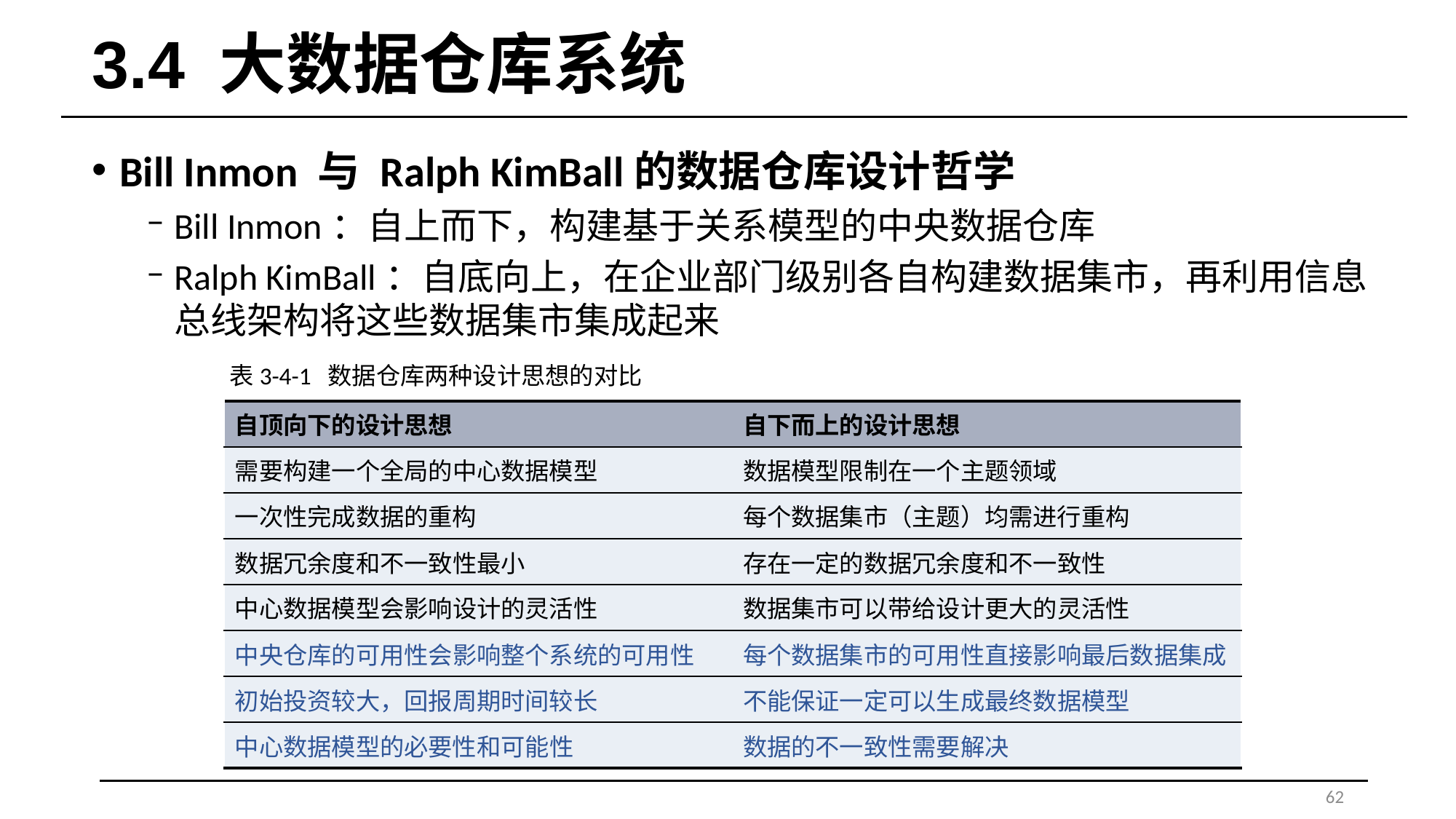

# 3.4 大数据仓库系统
Bill Inmon 与 Ralph KimBall的数据仓库设计哲学
Bill Inmon：自上而下，构建基于关系模型的中央数据仓库
Ralph KimBall：自底向上，在企业部门级别各自构建数据集市，再利用信息总线架构将这些数据集市集成起来
表3-4-1  数据仓库两种设计思想的对比
| 自顶向下的设计思想 | 自下而上的设计思想 |
| --- | --- |
| 需要构建一个全局的中心数据模型 | 数据模型限制在一个主题领域 |
| 一次性完成数据的重构 | 每个数据集市（主题）均需进行重构 |
| 数据冗余度和不一致性最小 | 存在一定的数据冗余度和不一致性 |
| 中心数据模型会影响设计的灵活性 | 数据集市可以带给设计更大的灵活性 |
| 中央仓库的可用性会影响整个系统的可用性 | 每个数据集市的可用性直接影响最后数据集成 |
| 初始投资较大，回报周期时间较长 | 不能保证一定可以生成最终数据模型 |
| 中心数据模型的必要性和可能性 | 数据的不一致性需要解决 |
62